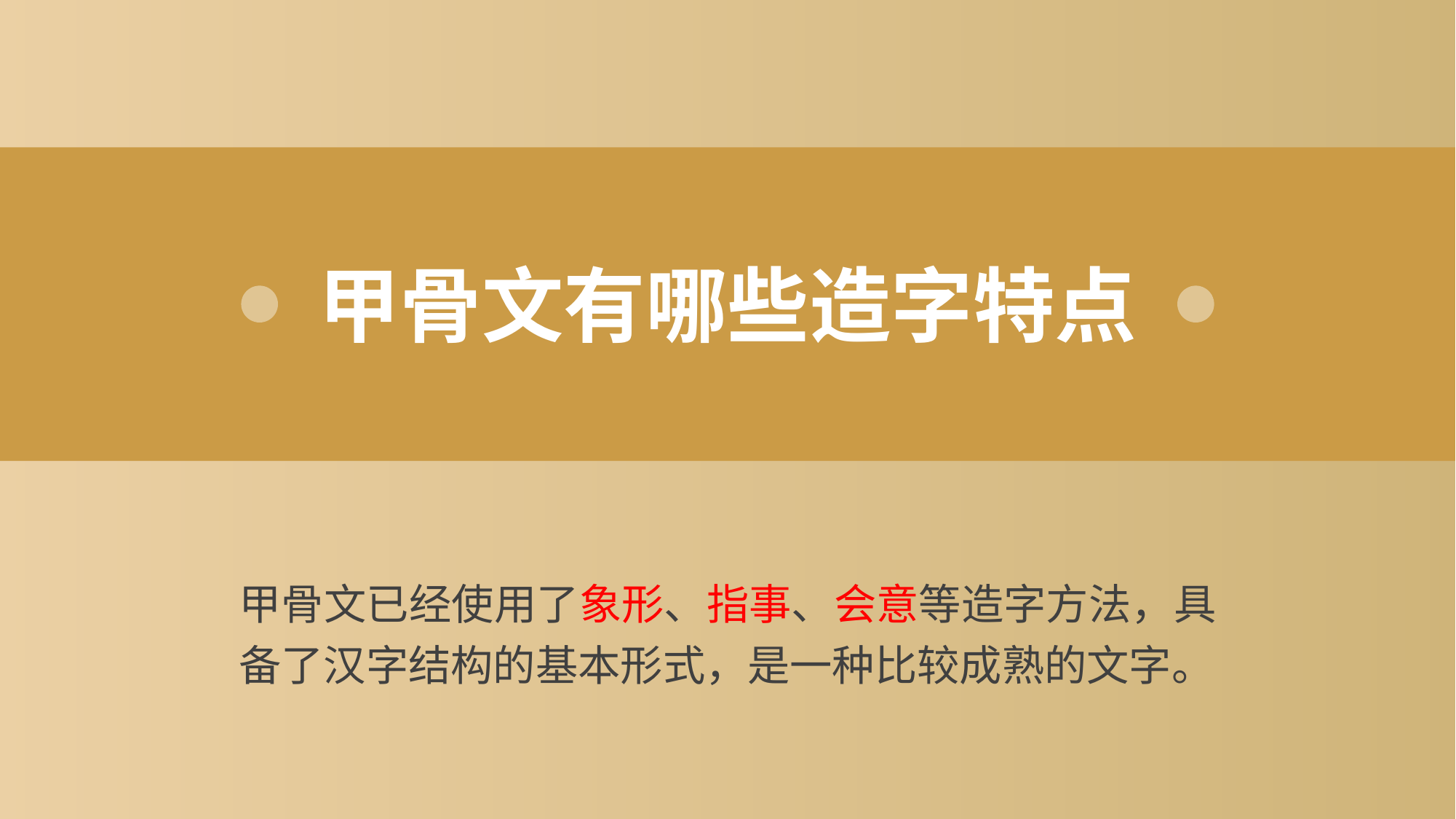

甲骨文有哪些造字特点

甲骨文已经使用了象形、指事、会意等造字方法，具备了汉字结构的基本形式，是一种比较成熟的文字。